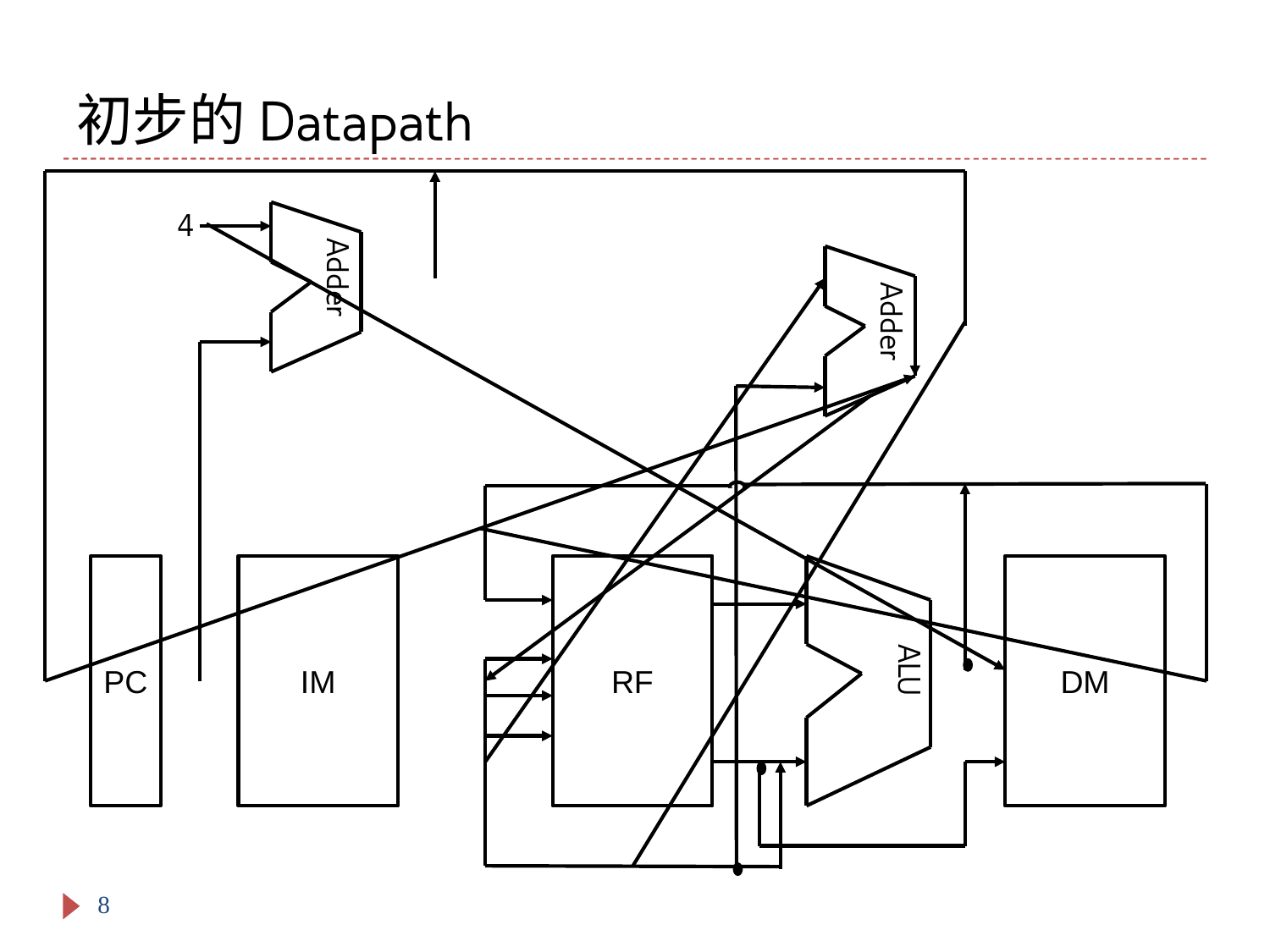

# 初步的Datapath
4
Adder
Adder

PC
IM
RF
ALU
DM

8